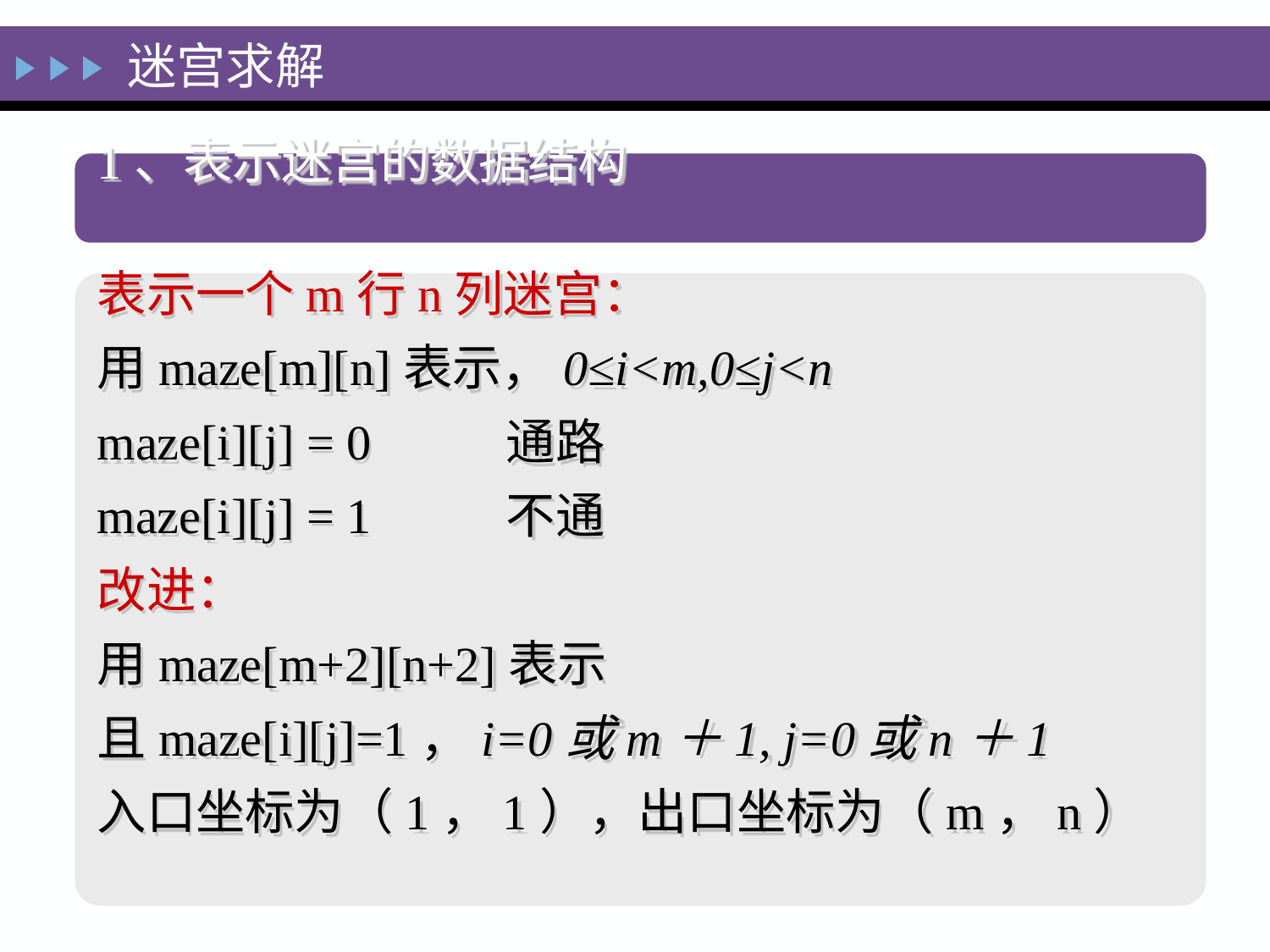

迷宫求解

1、表示迷宫的数据结构

表示一个m行n列迷宫：
用maze[m][n]表示，0≤i<m,0≤j<n
maze[i][j] = 0          通路
maze[i][j] = 1          不通
改进：
用maze[m+2][n+2]表示
且maze[i][j]=1，i=0或m＋1, j=0或n＋1
入口坐标为（1，1），出口坐标为（m，n）